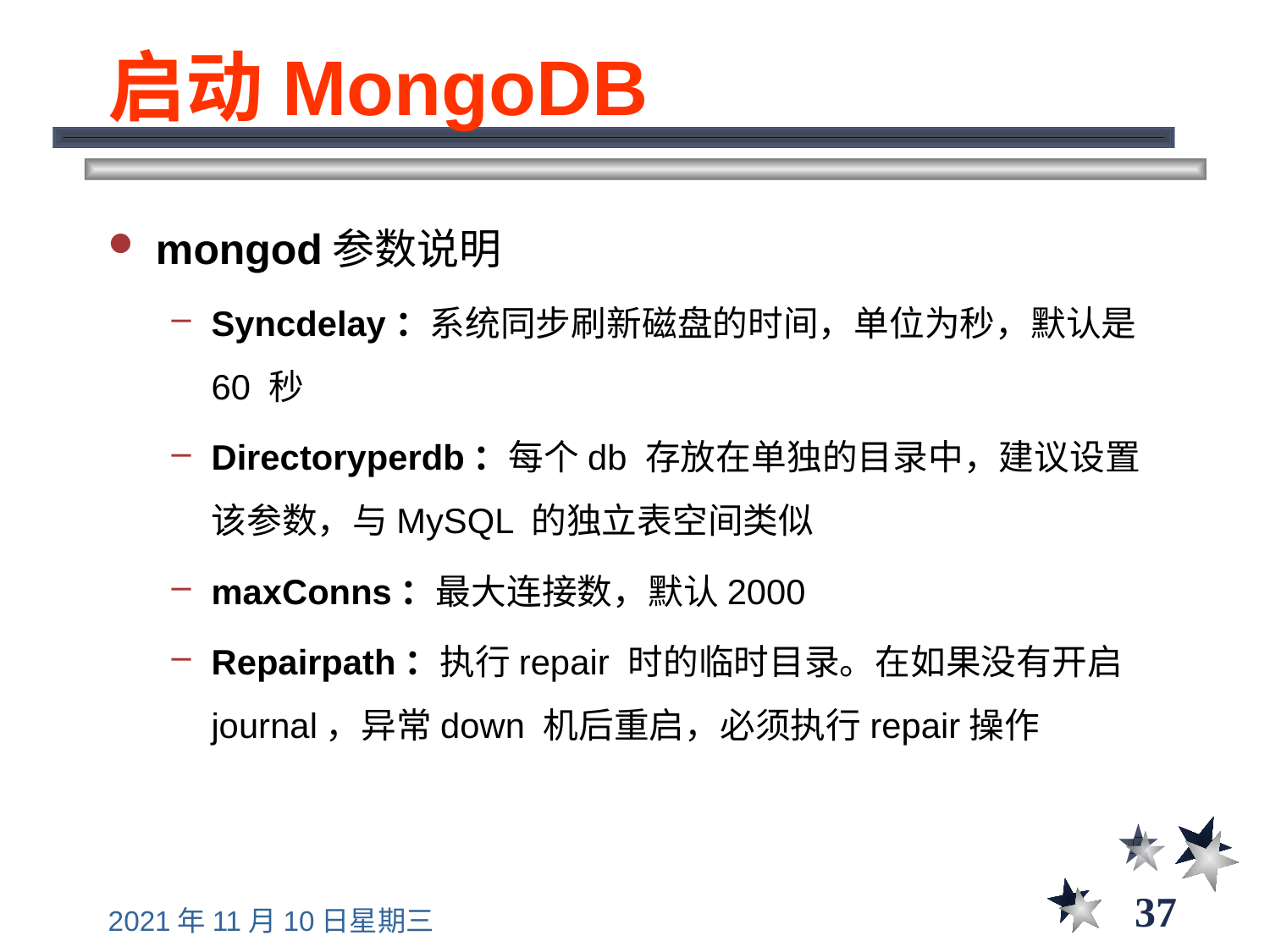

# 启动MongoDB
mongod参数说明
Syncdelay：系统同步刷新磁盘的时间，单位为秒，默认是60 秒
Directoryperdb：每个db 存放在单独的目录中，建议设置该参数，与MySQL 的独立表空间类似
maxConns：最大连接数，默认2000
Repairpath：执行repair 时的临时目录。在如果没有开启journal，异常down 机后重启，必须执行repair操作
37
2021年11月10日星期三